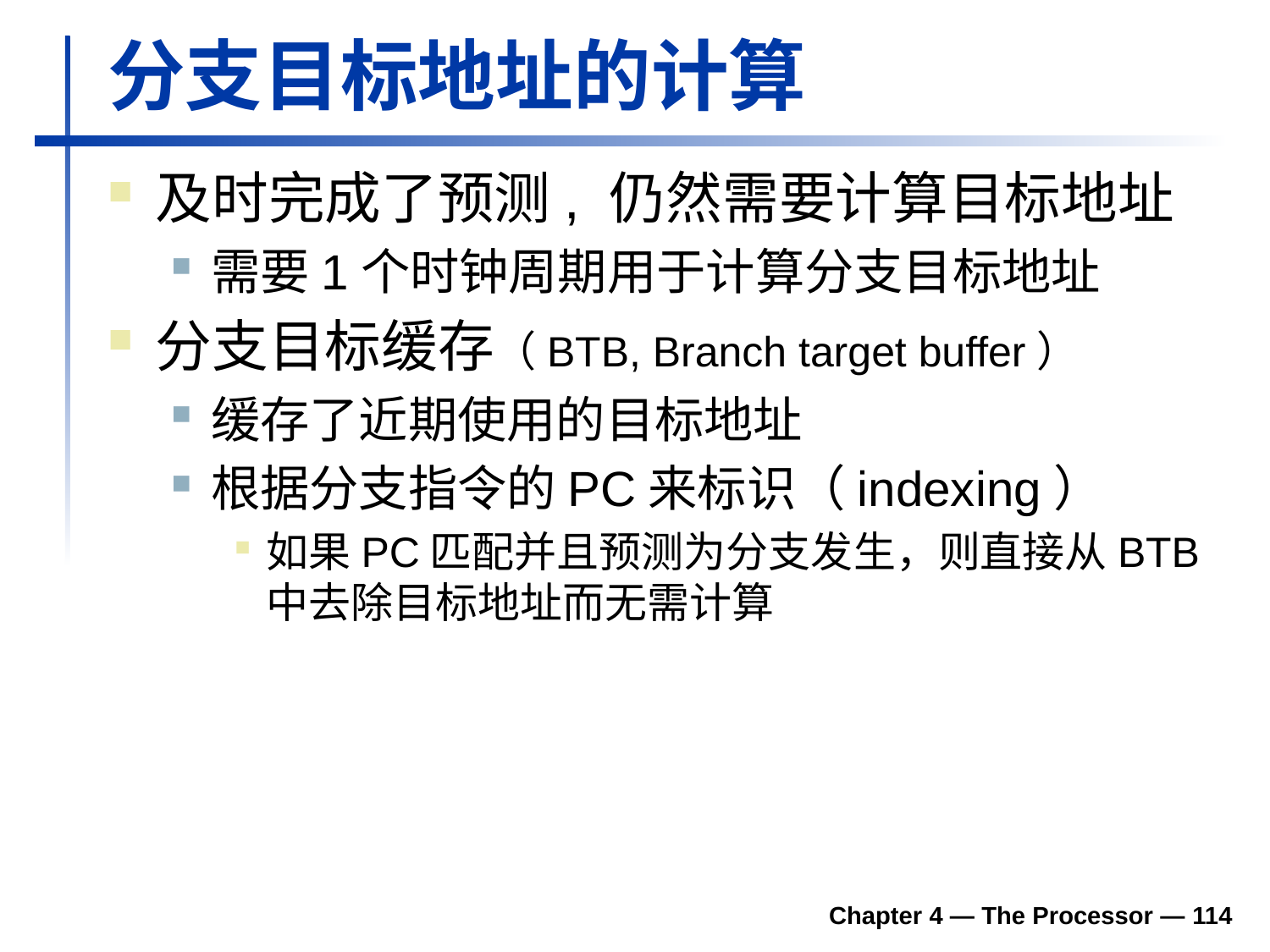

# 分支目标地址的计算
及时完成了预测, 仍然需要计算目标地址
需要1个时钟周期用于计算分支目标地址
分支目标缓存（BTB, Branch target buffer）
缓存了近期使用的目标地址
根据分支指令的PC来标识（indexing）
如果PC匹配并且预测为分支发生，则直接从BTB中去除目标地址而无需计算
Chapter 4 — The Processor — 114